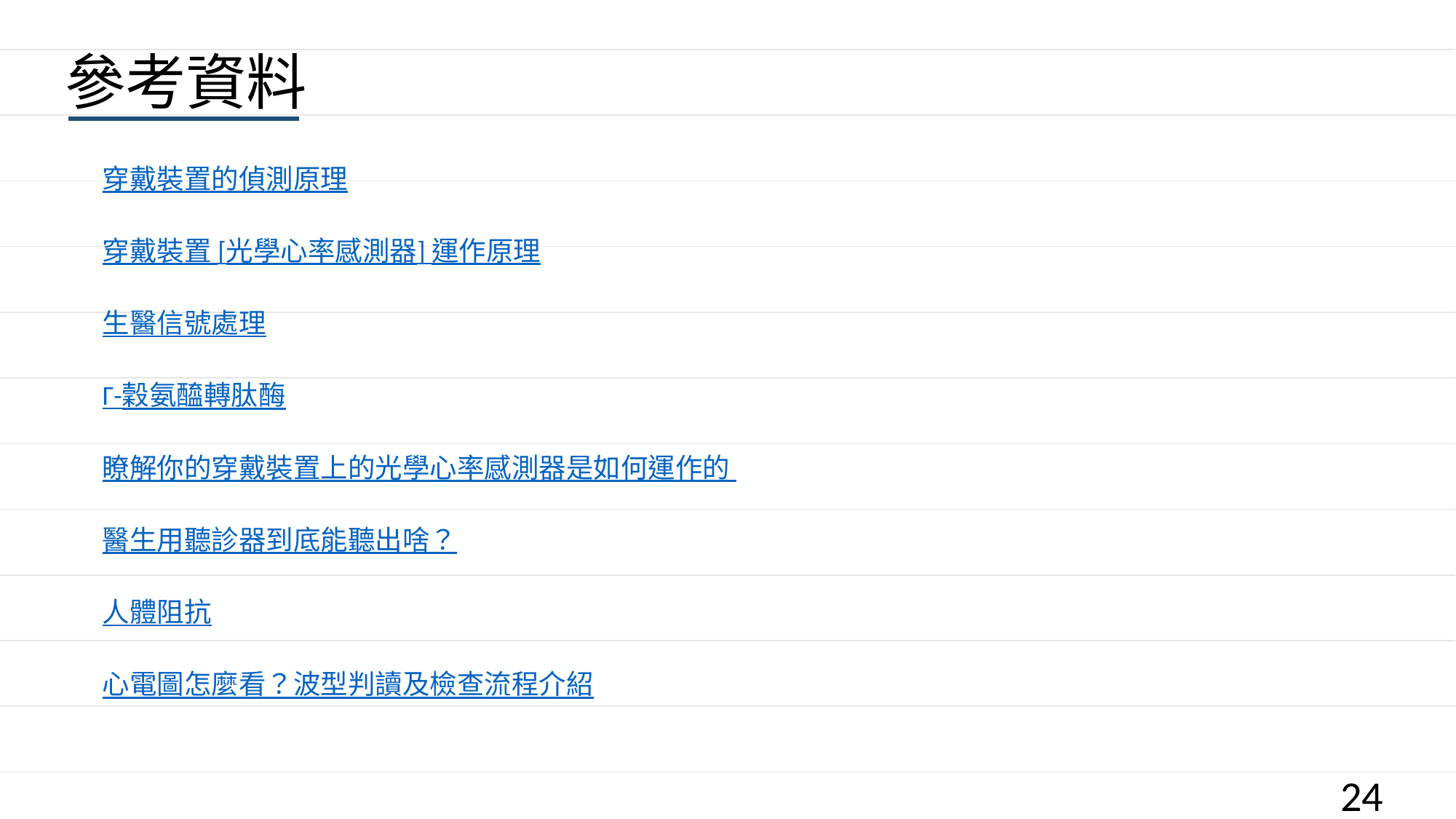

參考資料
穿戴裝置的偵測原理

穿戴裝置 [光學心率感測器] 運作原理

生醫信號處理

Γ-穀氨醯轉肽酶

瞭解你的穿戴裝置上的光學心率感測器是如何運作的

醫生用聽診器到底能聽出啥？

人體阻抗

心電圖怎麼看？波型判讀及檢查流程介紹
24